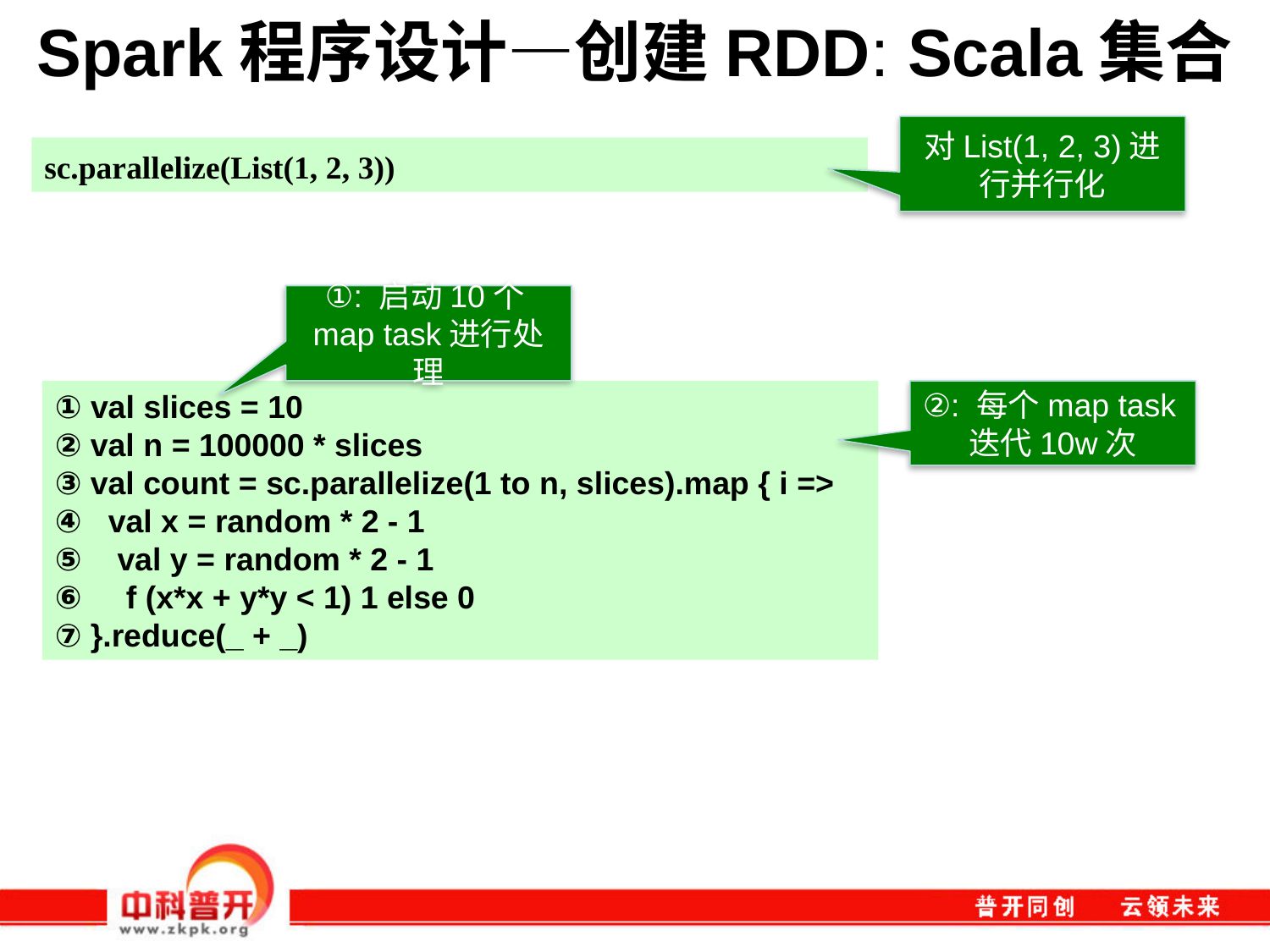

# Spark程序设计—创建RDD: Scala集合
对List(1, 2, 3)进行并行化
sc.parallelize(List(1, 2, 3))
①: 启动10个map task进行处理
① val slices = 10
② val n = 100000 * slices
③ val count = sc.parallelize(1 to n, slices).map { i =>
④   val x = random * 2 - 1
⑤    val y = random * 2 - 1
⑥     f (x*x + y*y < 1) 1 else 0
⑦ }.reduce(_ + _)
②: 每个map task迭代10w次